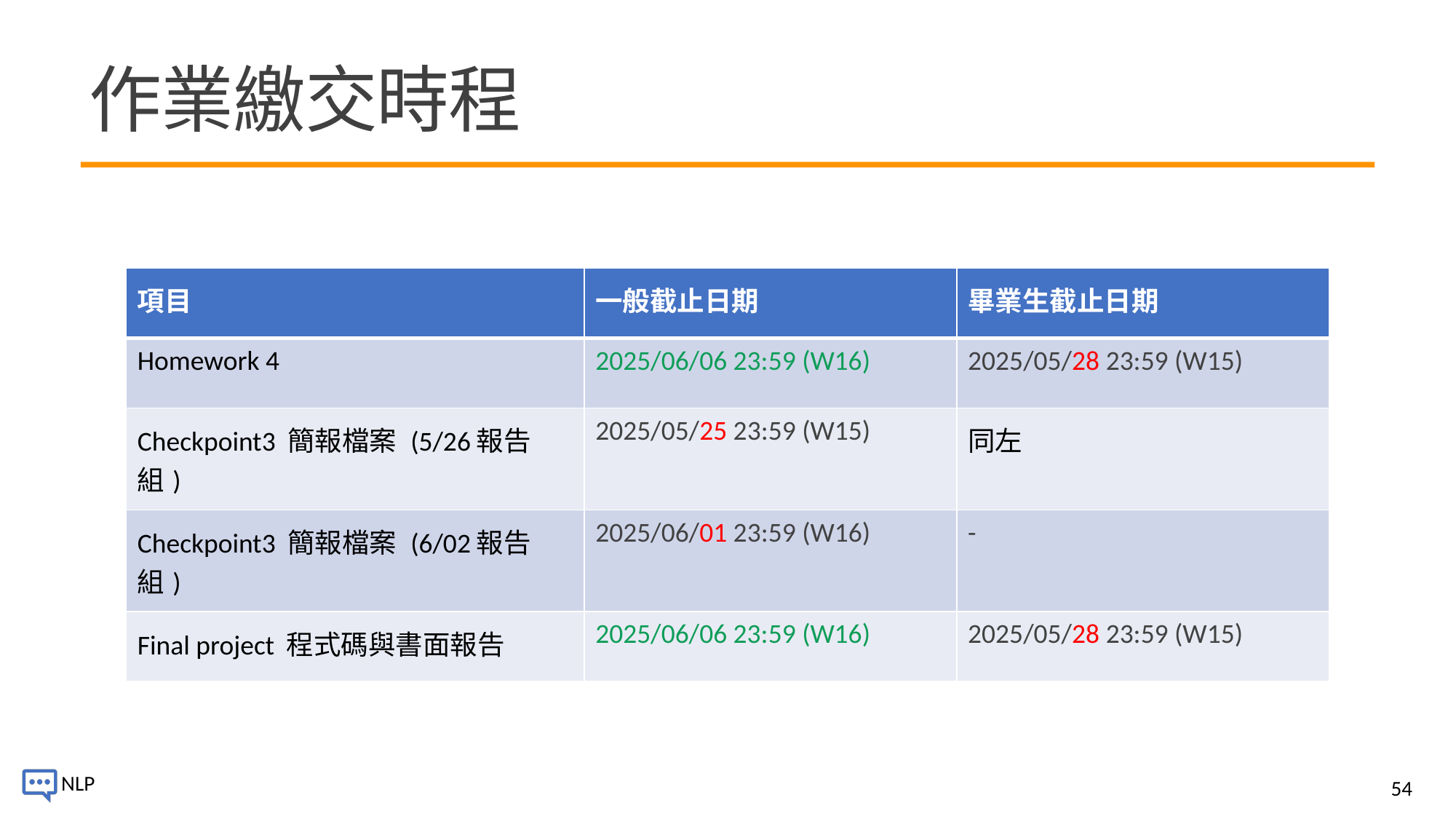

# 作業繳交時程
| 項目 | 一般截止日期 | 畢業生截止日期 |
| --- | --- | --- |
| Homework 4 | 2025/06/06 23:59 (W16) | 2025/05/28 23:59 (W15) |
| Checkpoint3 簡報檔案 (5/26報告組) | 2025/05/25 23:59 (W15) | 同左 |
| Checkpoint3 簡報檔案 (6/02報告組) | 2025/06/01 23:59 (W16) | - |
| Final project 程式碼與書面報告 | 2025/06/06 23:59 (W16) | 2025/05/28 23:59 (W15) |
54